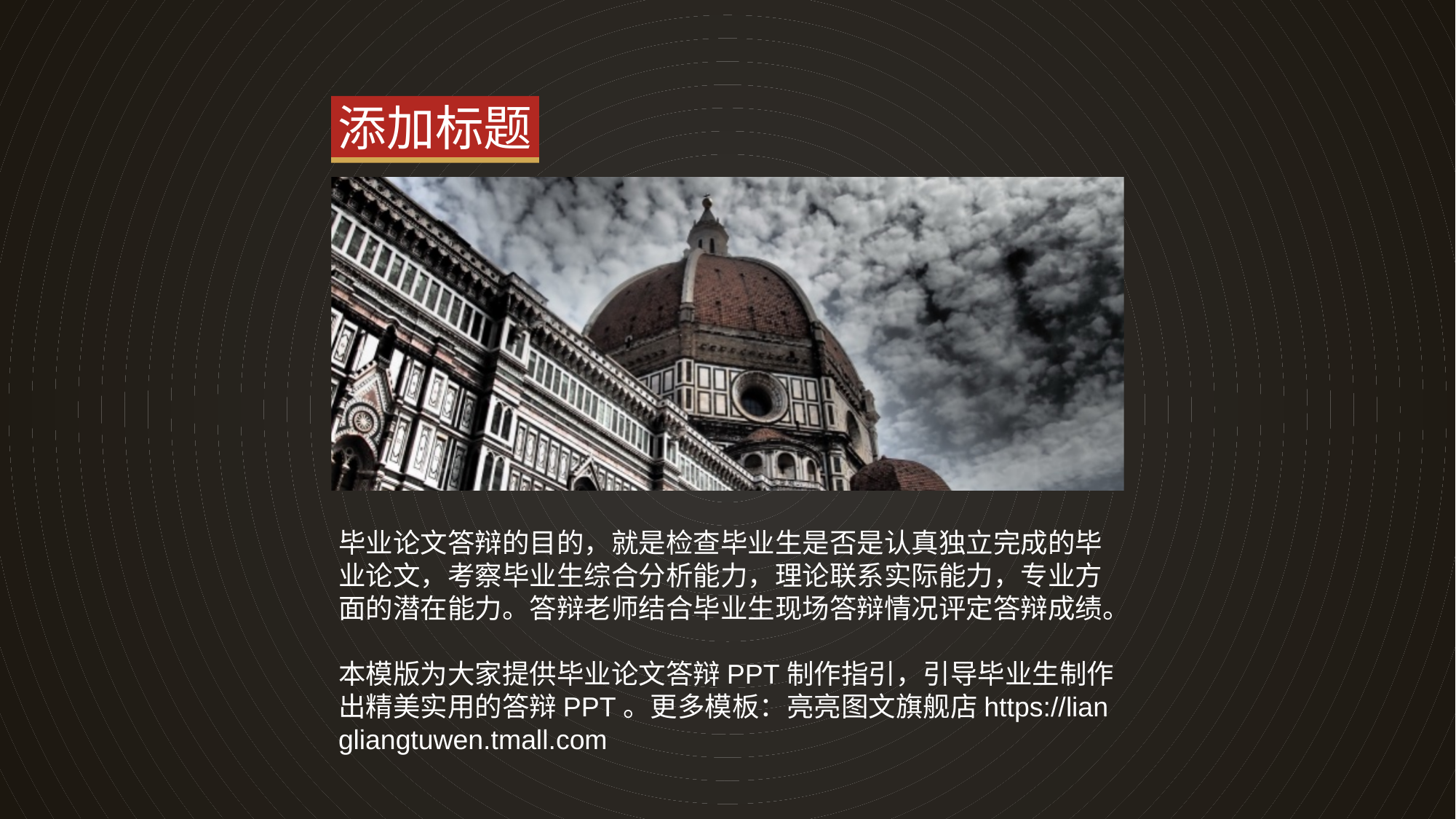

添加标题

毕业论文答辩的目的，就是检查毕业生是否是认真独立完成的毕业论文，考察毕业生综合分析能力，理论联系实际能力，专业方面的潜在能力。答辩老师结合毕业生现场答辩情况评定答辩成绩。
本模版为大家提供毕业论文答辩PPT制作指引，引导毕业生制作出精美实用的答辩PPT。更多模板：亮亮图文旗舰店https://liangliangtuwen.tmall.com